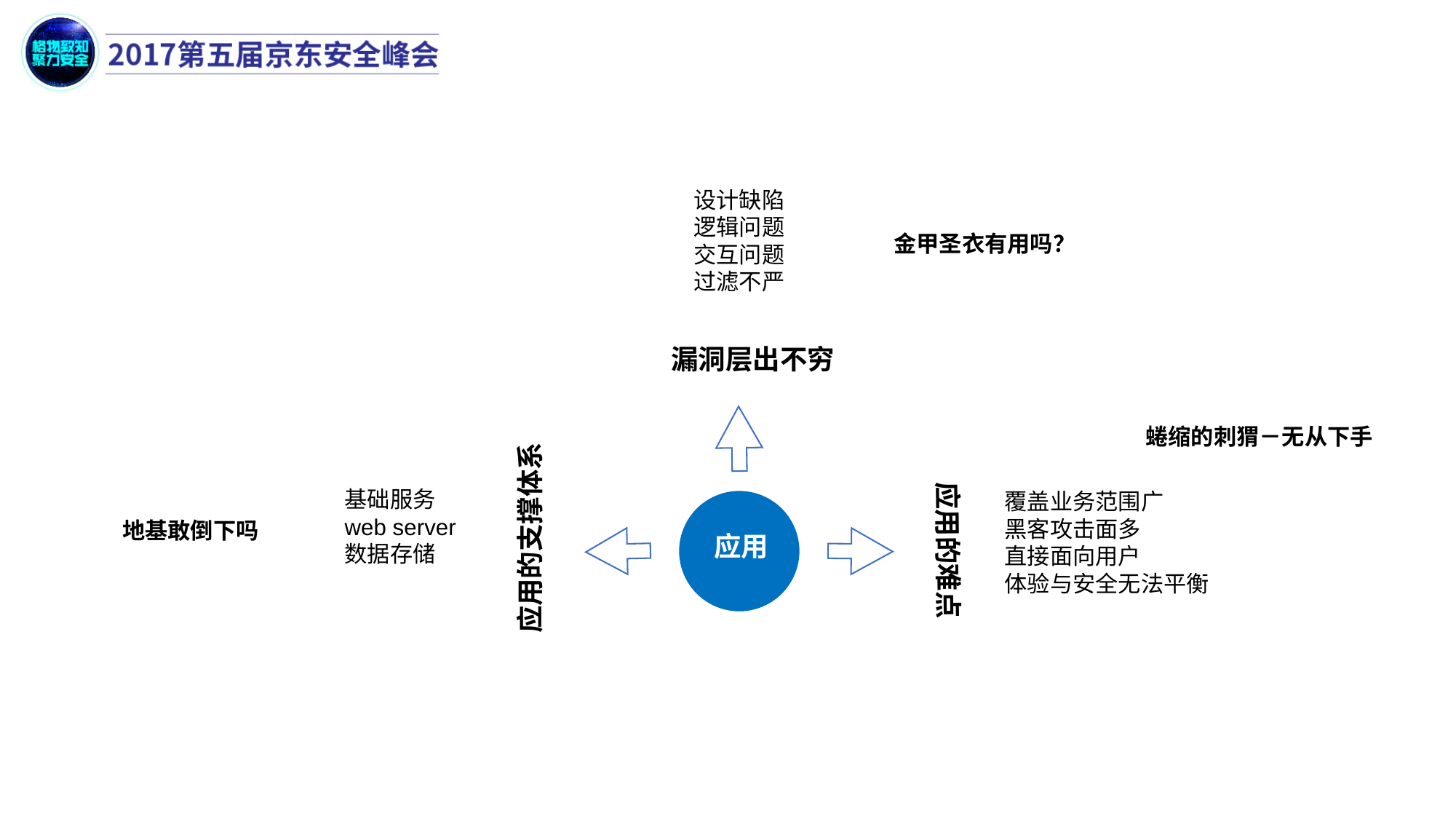

设计缺陷
逻辑问题
交互问题
过滤不严
金甲圣衣有用吗？
漏洞层出不穷

蜷缩的刺猬－无从下手
基础服务
web server
数据存储
覆盖业务范围广
黑客攻击面多
直接面向用户
体验与安全无法平衡

应用
地基敢倒下吗
应用的支撑体系
应用的难点